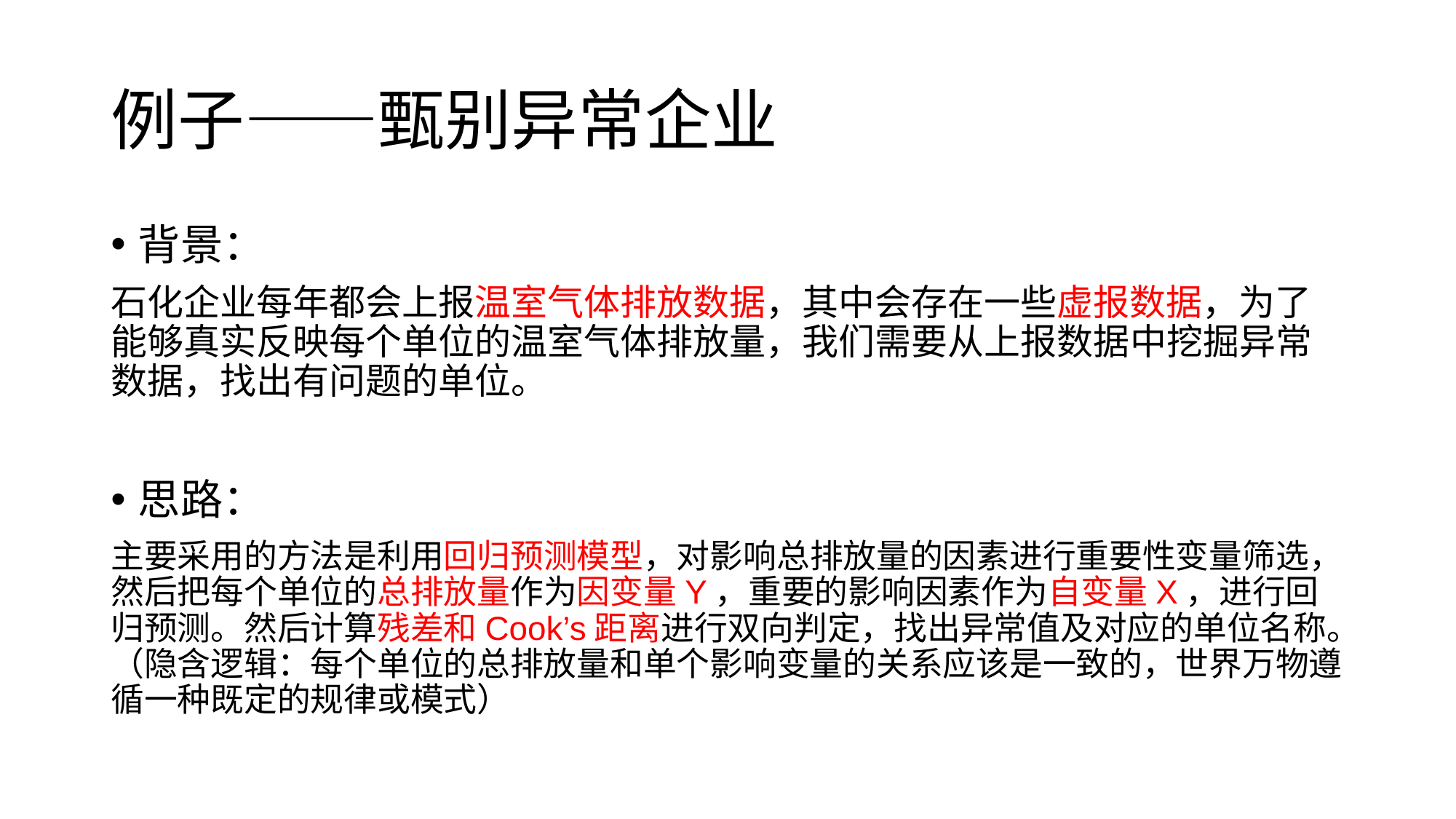

# 例子——甄别异常企业
背景：
石化企业每年都会上报温室气体排放数据，其中会存在一些虚报数据，为了能够真实反映每个单位的温室气体排放量，我们需要从上报数据中挖掘异常数据，找出有问题的单位。

思路：
主要采用的方法是利用回归预测模型，对影响总排放量的因素进行重要性变量筛选，然后把每个单位的总排放量作为因变量Y，重要的影响因素作为自变量X，进行回归预测。然后计算残差和Cook’s距离进行双向判定，找出异常值及对应的单位名称。（隐含逻辑：每个单位的总排放量和单个影响变量的关系应该是一致的，世界万物遵循一种既定的规律或模式）